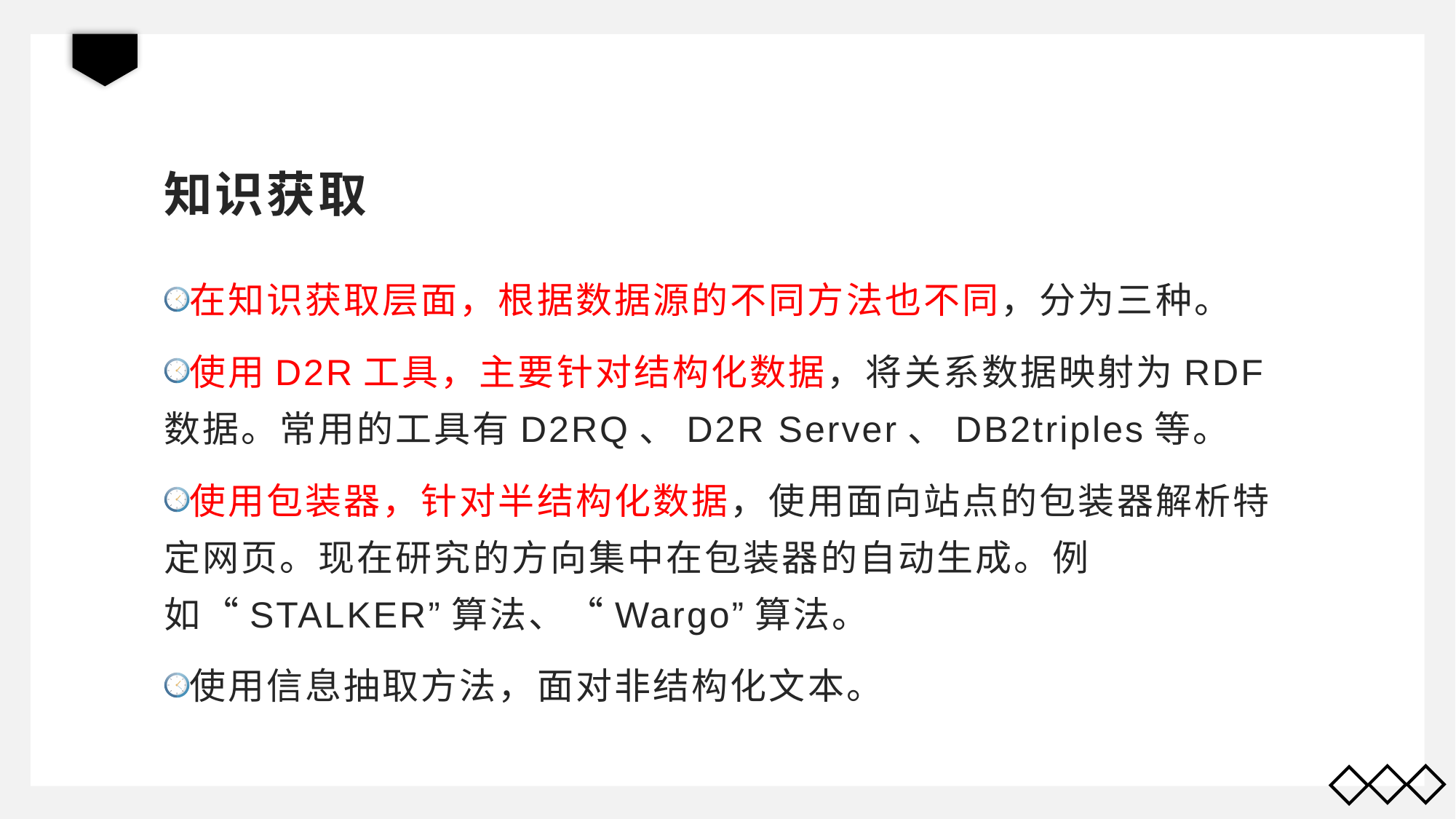

# 知识获取
在知识获取层面，根据数据源的不同方法也不同，分为三种。
使用D2R工具，主要针对结构化数据，将关系数据映射为RDF数据。常用的工具有D2RQ、D2R Server、DB2triples等。
使用包装器，针对半结构化数据，使用面向站点的包装器解析特定网页。现在研究的方向集中在包装器的自动生成。例如“STALKER”算法、“Wargo”算法。
使用信息抽取方法，面对非结构化文本。